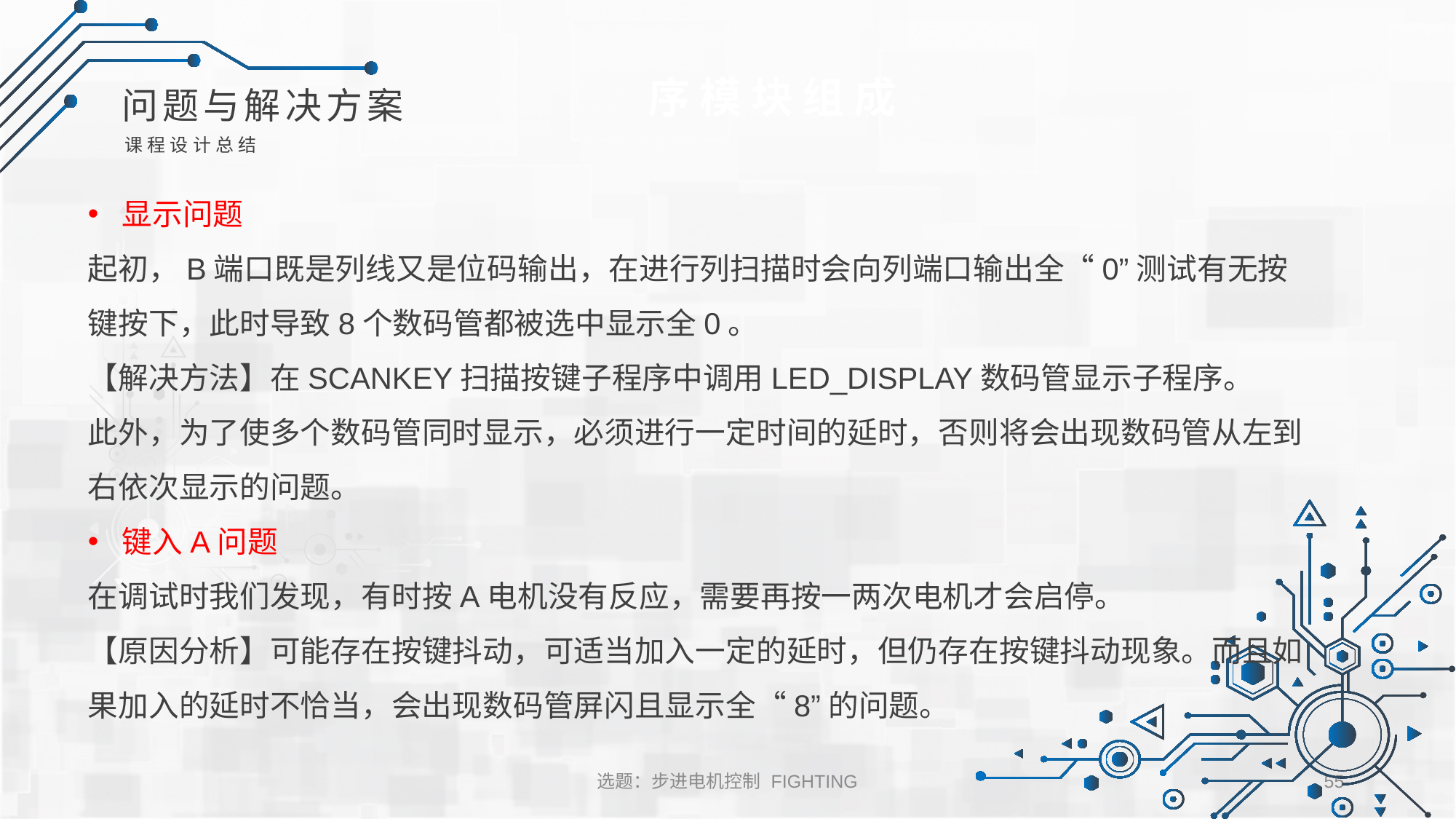

序模块组成
问题与解决方案
课程设计总结
显示问题
起初，B端口既是列线又是位码输出，在进行列扫描时会向列端口输出全“0”测试有无按键按下，此时导致8个数码管都被选中显示全0。
【解决方法】在SCANKEY扫描按键子程序中调用LED_DISPLAY数码管显示子程序。
此外，为了使多个数码管同时显示，必须进行一定时间的延时，否则将会出现数码管从左到右依次显示的问题。
键入A问题
在调试时我们发现，有时按A电机没有反应，需要再按一两次电机才会启停。
【原因分析】可能存在按键抖动，可适当加入一定的延时，但仍存在按键抖动现象。而且如果加入的延时不恰当，会出现数码管屏闪且显示全“8”的问题。

选题：步进电机控制 FIGHTING
55